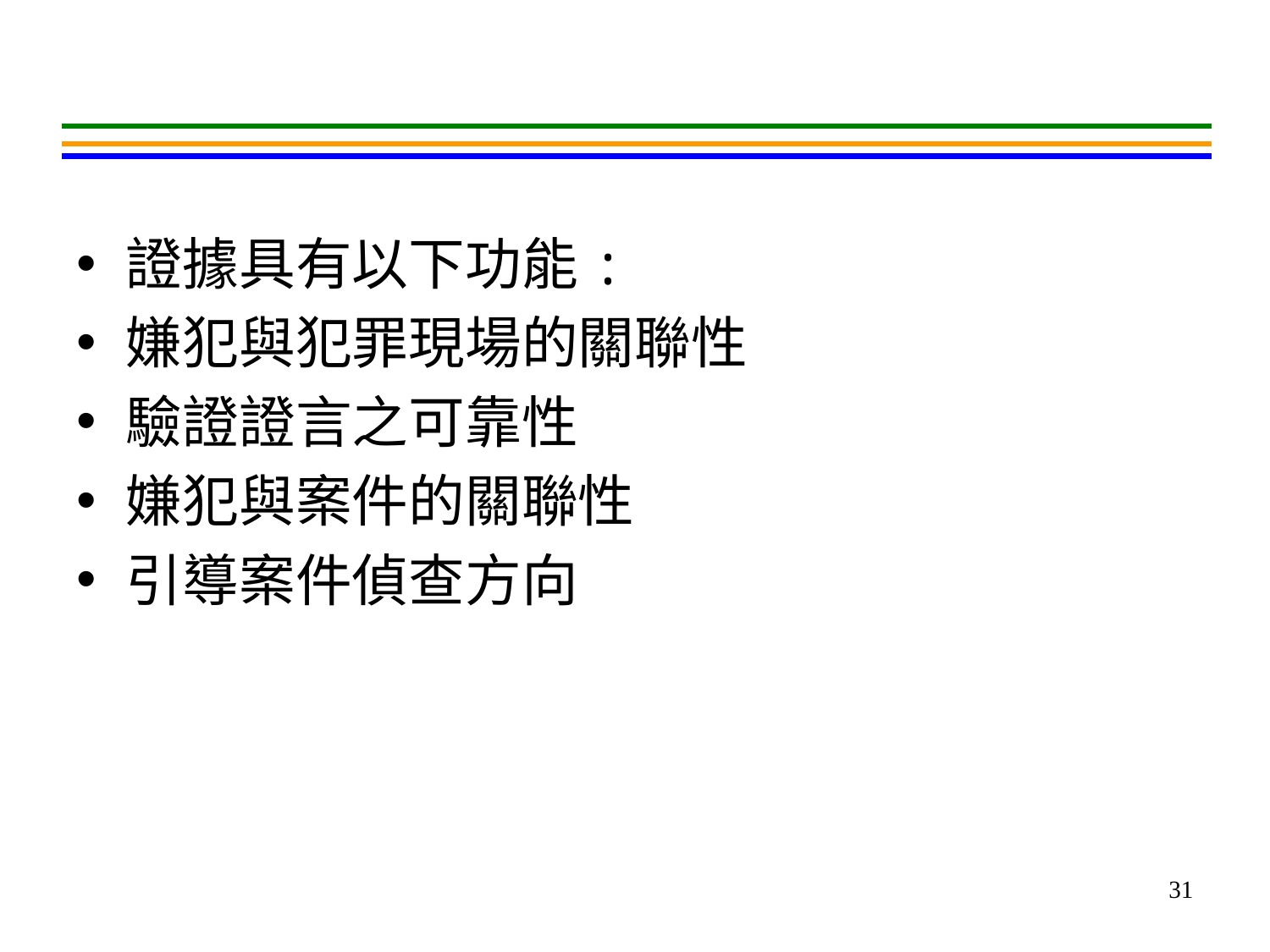

#
證據具有以下功能:
嫌犯與犯罪現場的關聯性
驗證證言之可靠性
嫌犯與案件的關聯性
引導案件偵查方向

31